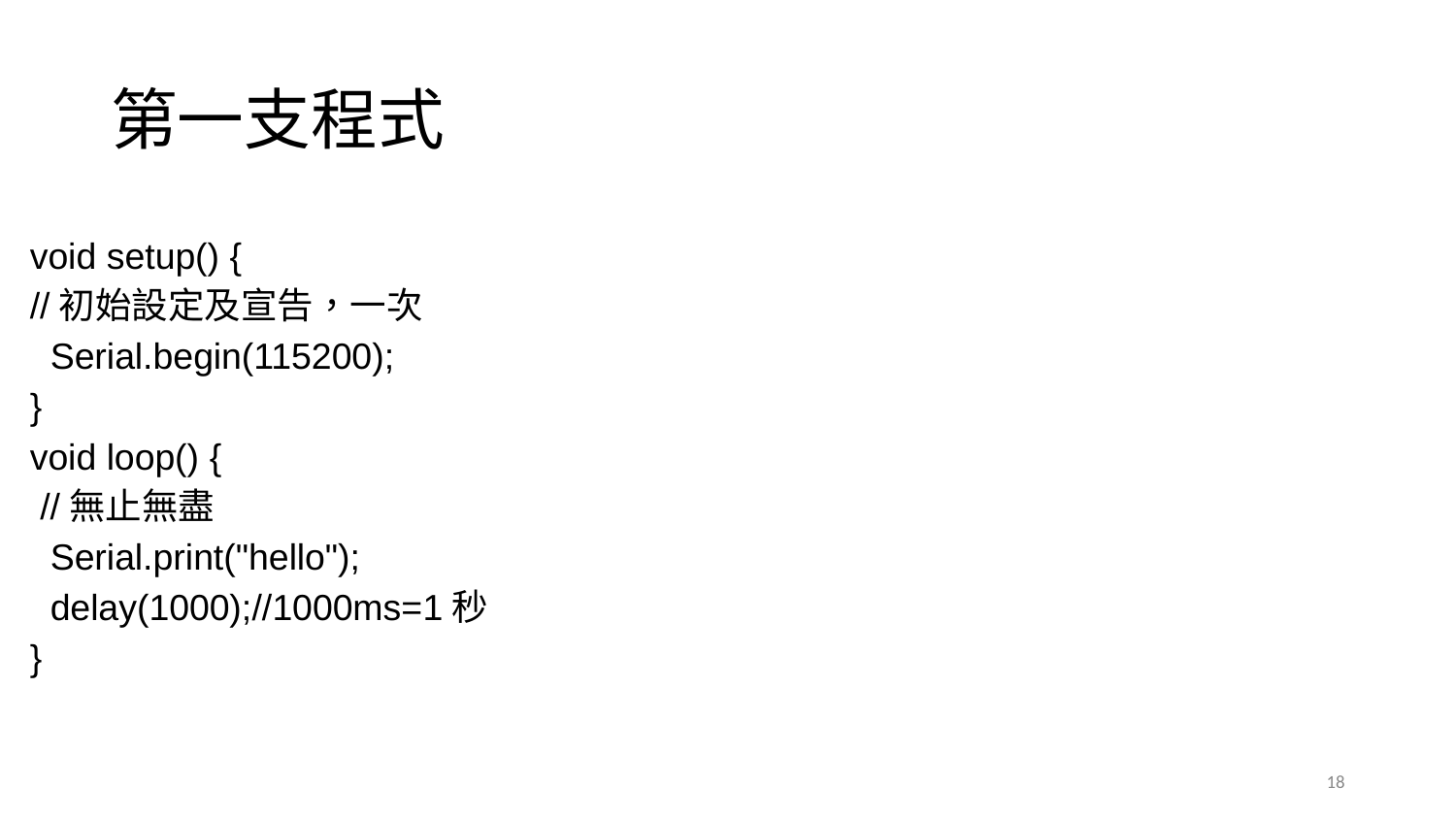

# 第一支程式
void setup() {
//初始設定及宣告，一次
  Serial.begin(115200);
}
void loop() {
 //無止無盡
  Serial.print("hello");
  delay(1000);//1000ms=1秒
}

18